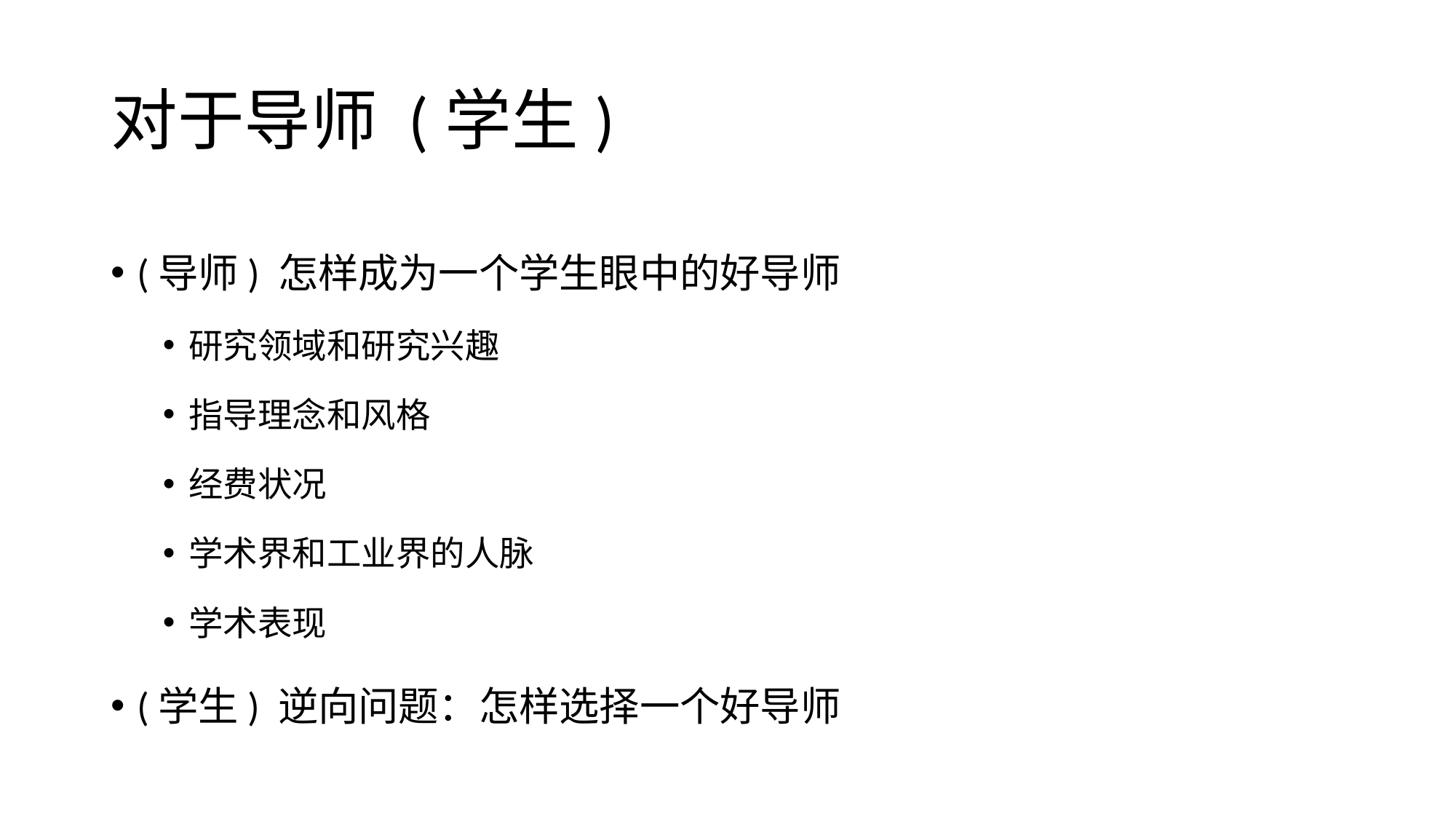

# 对于导师 (学生)
(导师) 怎样成为一个学生眼中的好导师
研究领域和研究兴趣
指导理念和风格
经费状况
学术界和工业界的人脉
学术表现
(学生) 逆向问题：怎样选择一个好导师